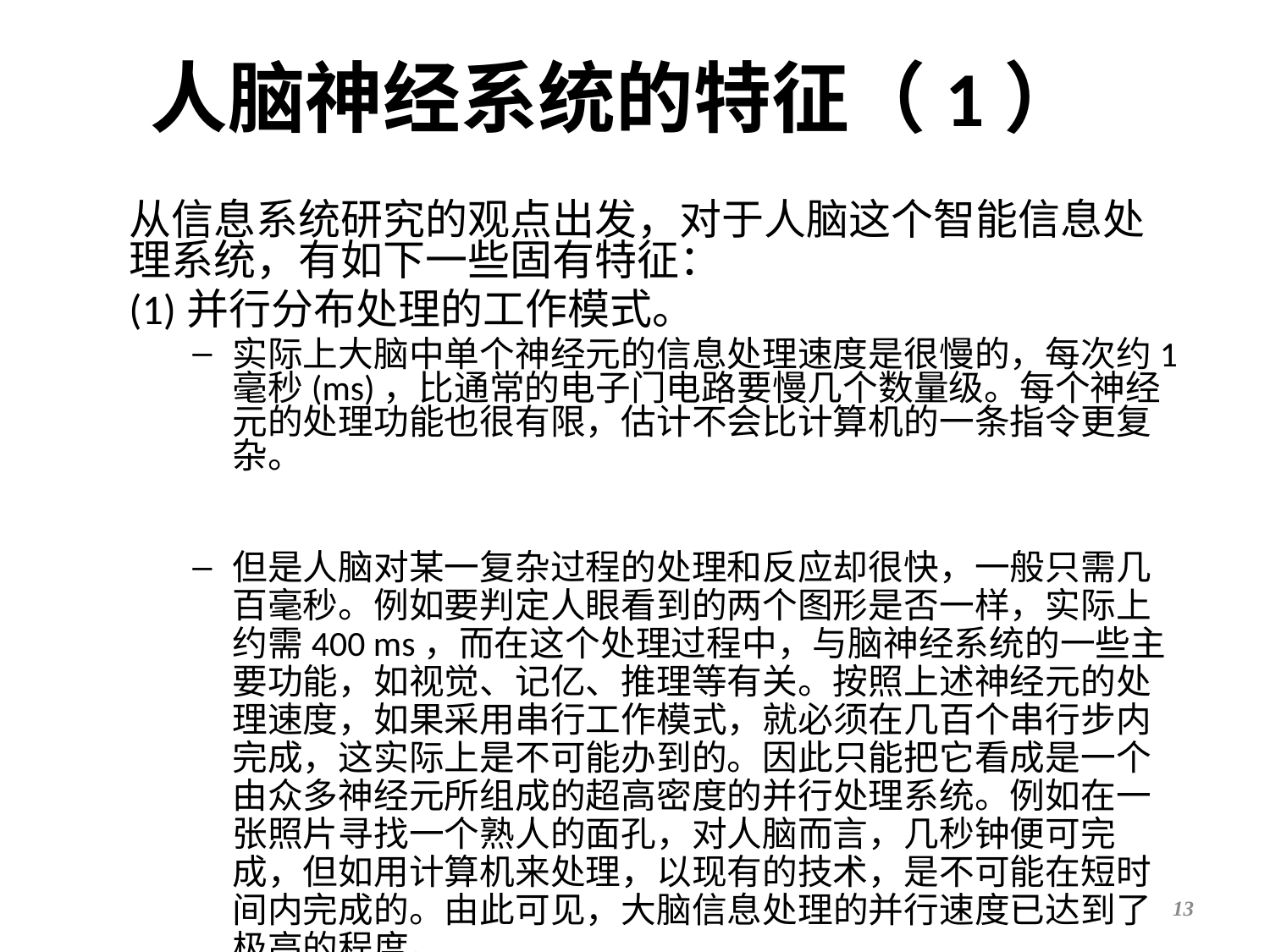

# 人脑神经系统的特征（1）
从信息系统研究的观点出发，对于人脑这个智能信息处理系统，有如下一些固有特征：
(1)并行分布处理的工作模式。
实际上大脑中单个神经元的信息处理速度是很慢的，每次约1毫秒(ms)，比通常的电子门电路要慢几个数量级。每个神经元的处理功能也很有限，估计不会比计算机的一条指令更复杂。

但是人脑对某一复杂过程的处理和反应却很快，一般只需几百毫秒。例如要判定人眼看到的两个图形是否一样，实际上约需400 ms，而在这个处理过程中，与脑神经系统的一些主要功能，如视觉、记亿、推理等有关。按照上述神经元的处理速度，如果采用串行工作模式，就必须在几百个串行步内完成，这实际上是不可能办到的。因此只能把它看成是一个由众多神经元所组成的超高密度的并行处理系统。例如在一张照片寻找一个熟人的面孔，对人脑而言，几秒钟便可完成，但如用计算机来处理，以现有的技术，是不可能在短时间内完成的。由此可见，大脑信息处理的并行速度已达到了极高的程度。
13